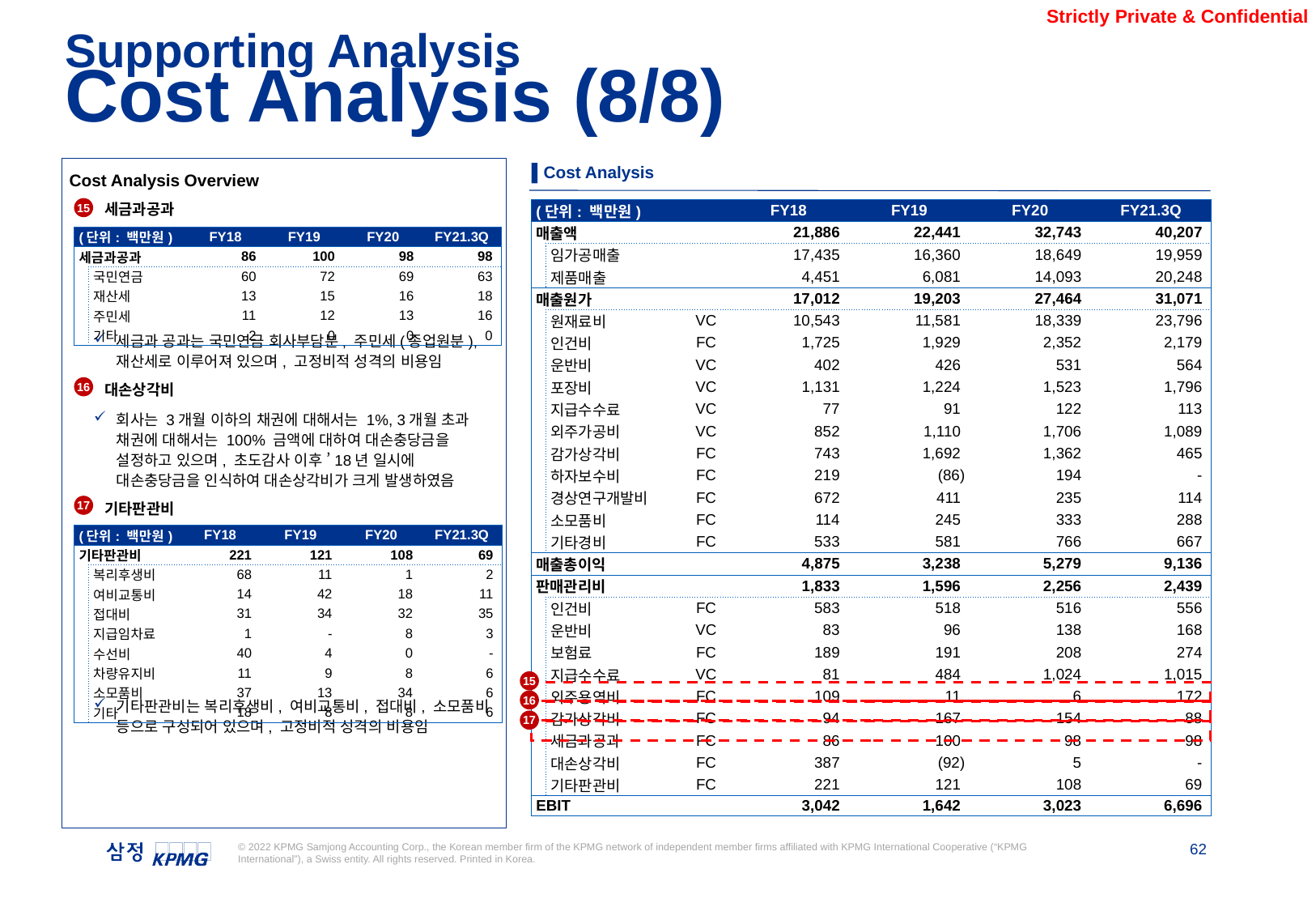

Supporting Analysis
Cost Analysis (8/8)
▌Cost Analysis
Cost Analysis Overview
세금과공과

세금과 공과는 국민연금 회사부담분, 주민세(종업원분), 재산세로 이루어져 있으며, 고정비적 성격의 비용임
대손상각비
회사는 3개월 이하의 채권에 대해서는 1%, 3개월 초과 채권에 대해서는 100% 금액에 대하여 대손충당금을 설정하고 있으며, 초도감사 이후 ’18년 일시에 대손충당금을 인식하여 대손상각비가 크게 발생하였음
기타판관비

기타판관비는 복리후생비, 여비교통비, 접대비, 소모품비 등으로 구성되어 있으며, 고정비적 성격의 비용임

15
| (단위: 백만원) |  |  | FY18 | FY19 | FY20 | FY21.3Q |
| --- | --- | --- | --- | --- | --- | --- |
| 매출액 |  |  | 21,886 | 22,441 | 32,743 | 40,207 |
|  | 임가공매출 |  | 17,435 | 16,360 | 18,649 | 19,959 |
|  | 제품매출 |  | 4,451 | 6,081 | 14,093 | 20,248 |
| 매출원가 |  |  | 17,012 | 19,203 | 27,464 | 31,071 |
|  | 원재료비 | VC | 10,543 | 11,581 | 18,339 | 23,796 |
|  | 인건비 | FC | 1,725 | 1,929 | 2,352 | 2,179 |
|  | 운반비 | VC | 402 | 426 | 531 | 564 |
|  | 포장비 | VC | 1,131 | 1,224 | 1,523 | 1,796 |
|  | 지급수수료 | VC | 77 | 91 | 122 | 113 |
|  | 외주가공비 | VC | 852 | 1,110 | 1,706 | 1,089 |
|  | 감가상각비 | FC | 743 | 1,692 | 1,362 | 465 |
|  | 하자보수비 | FC | 219 | (86) | 194 | - |
|  | 경상연구개발비 | FC | 672 | 411 | 235 | 114 |
|  | 소모품비 | FC | 114 | 245 | 333 | 288 |
|  | 기타경비 | FC | 533 | 581 | 766 | 667 |
| 매출총이익 |  |  | 4,875 | 3,238 | 5,279 | 9,136 |
| 판매관리비 |  |  | 1,833 | 1,596 | 2,256 | 2,439 |
|  | 인건비 | FC | 583 | 518 | 516 | 556 |
|  | 운반비 | VC | 83 | 96 | 138 | 168 |
|  | 보험료 | FC | 189 | 191 | 208 | 274 |
|  | 지급수수료 | VC | 81 | 484 | 1,024 | 1,015 |
|  | 외주용역비 | FC | 109 | 11 | 6 | 172 |
|  | 감가상각비 | FC | 94 | 167 | 154 | 88 |
|  | 세금과공과 | FC | 86 | 100 | 98 | 98 |
|  | 대손상각비 | FC | 387 | (92) | 5 | - |
|  | 기타판관비 | FC | 221 | 121 | 108 | 69 |
| EBIT |  |  | 3,042 | 1,642 | 3,023 | 6,696 |
| (단위: 백만원) |  | FY18 | FY19 | FY20 | FY21.3Q |
| --- | --- | --- | --- | --- | --- |
| 세금과공과 |  | 86 | 100 | 98 | 98 |
|  | 국민연금 | 60 | 72 | 69 | 63 |
|  | 재산세 | 13 | 15 | 16 | 18 |
|  | 주민세 | 11 | 12 | 13 | 16 |
|  | 기타 | 2 | 0 | 0 | 0 |
16
17
| (단위: 백만원) |  | FY18 | FY19 | FY20 | FY21.3Q |
| --- | --- | --- | --- | --- | --- |
| 기타판관비 |  | 221 | 121 | 108 | 69 |
|  | 복리후생비 | 68 | 11 | 1 | 2 |
|  | 여비교통비 | 14 | 42 | 18 | 11 |
|  | 접대비 | 31 | 34 | 32 | 35 |
|  | 지급임차료 | 1 | - | 8 | 3 |
|  | 수선비 | 40 | 4 | 0 | - |
|  | 차량유지비 | 11 | 9 | 8 | 6 |
|  | 소모품비 | 37 | 13 | 34 | 6 |
|  | 기타 | 18 | 8 | 8 | 6 |
15

16

17